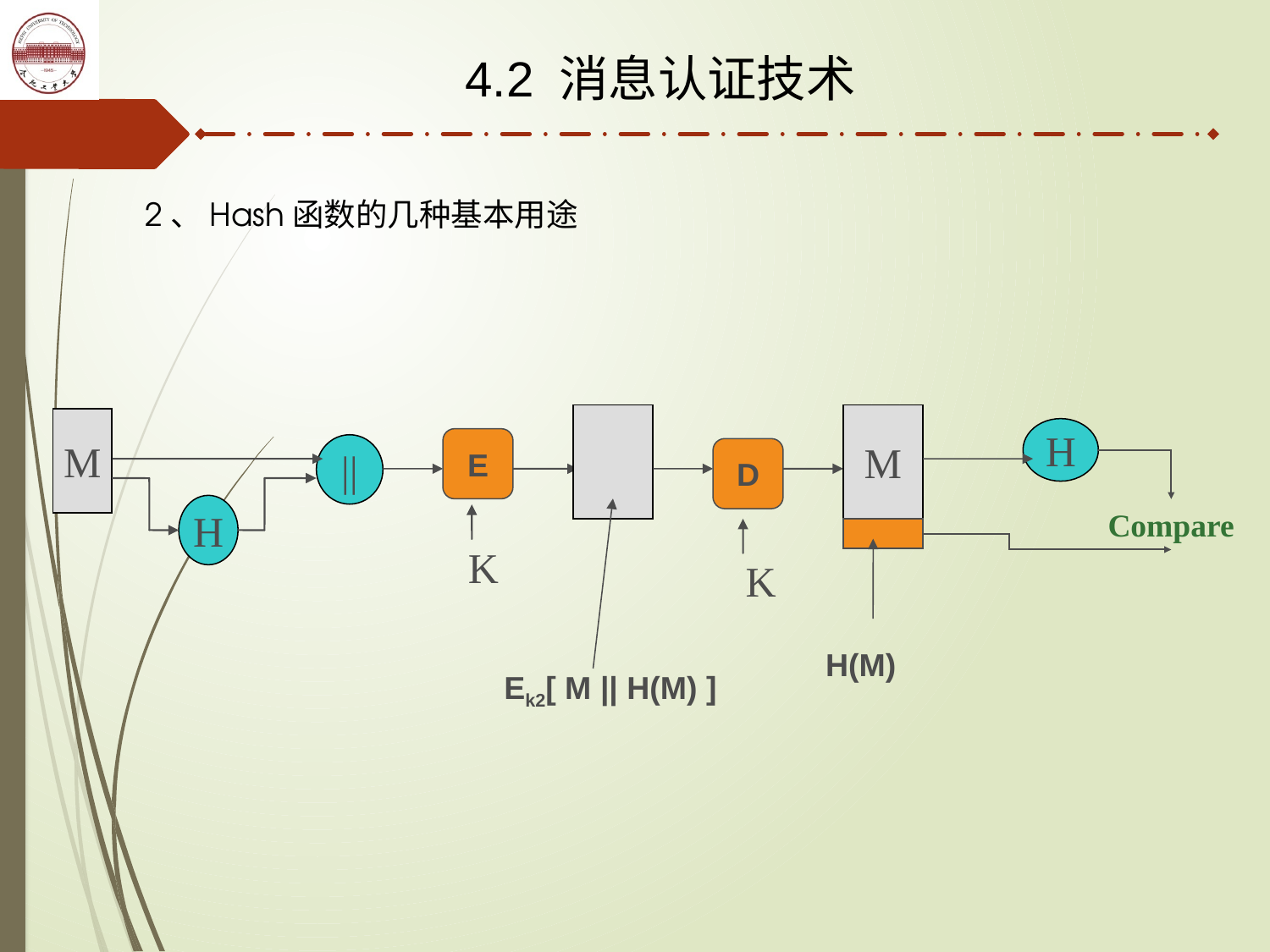

4.2 消息认证技术
2、Hash函数的几种基本用途

M
M
H
E
||
D

H

Compare

K

K
H(M)
Ek2[ M || H(M) ]